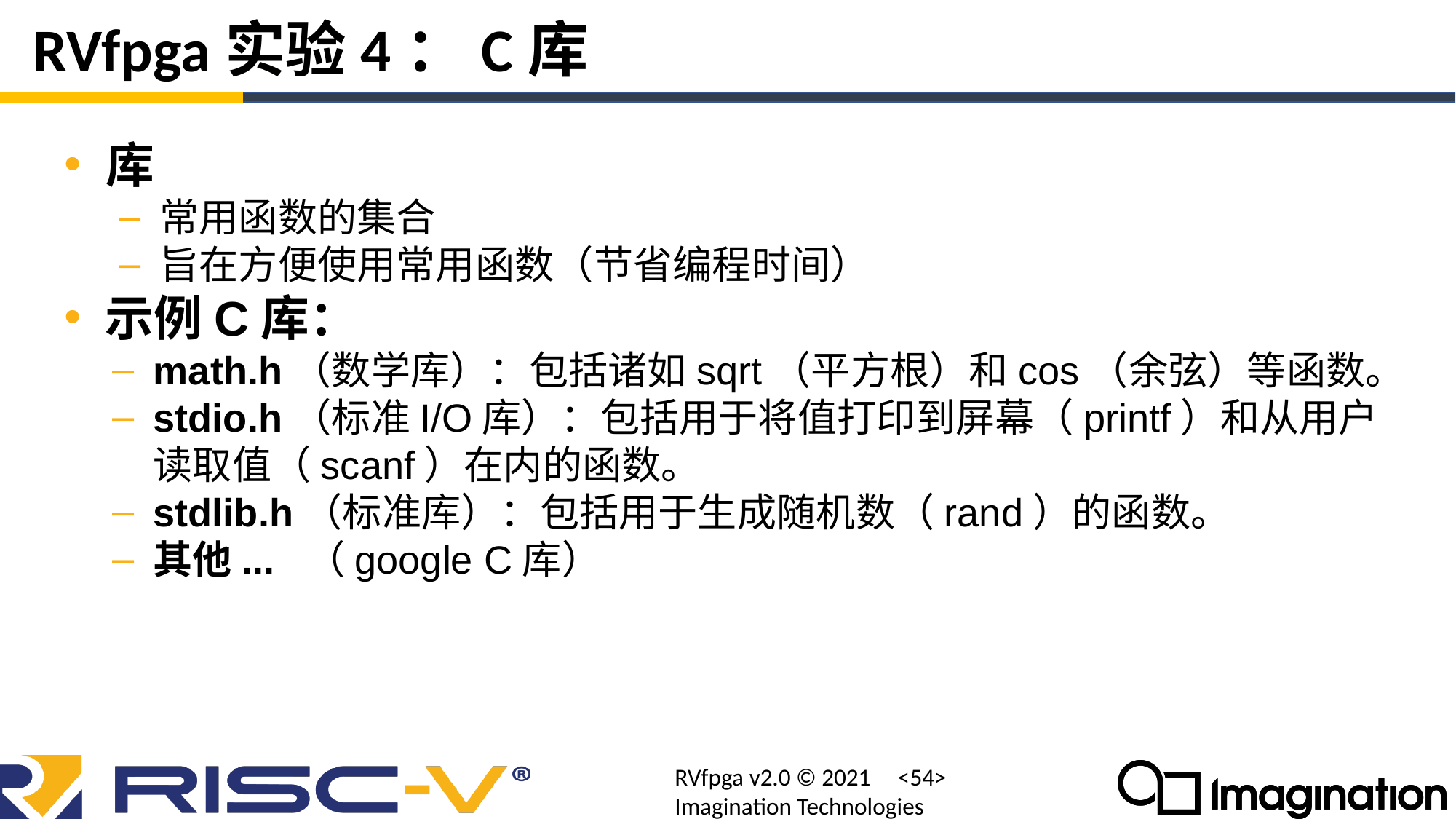

# RVfpga实验4：C库
库
 常用函数的集合
 旨在方便使用常用函数（节省编程时间）
示例C库：
math.h（数学库）：包括诸如sqrt（平方根）和cos（余弦）等函数。
stdio.h（标准I/O库）：包括用于将值打印到屏幕（printf）和从用户读取值（scanf）在内的函数。
stdlib.h（标准库）：包括用于生成随机数（rand）的函数。
其他...  （google C库）